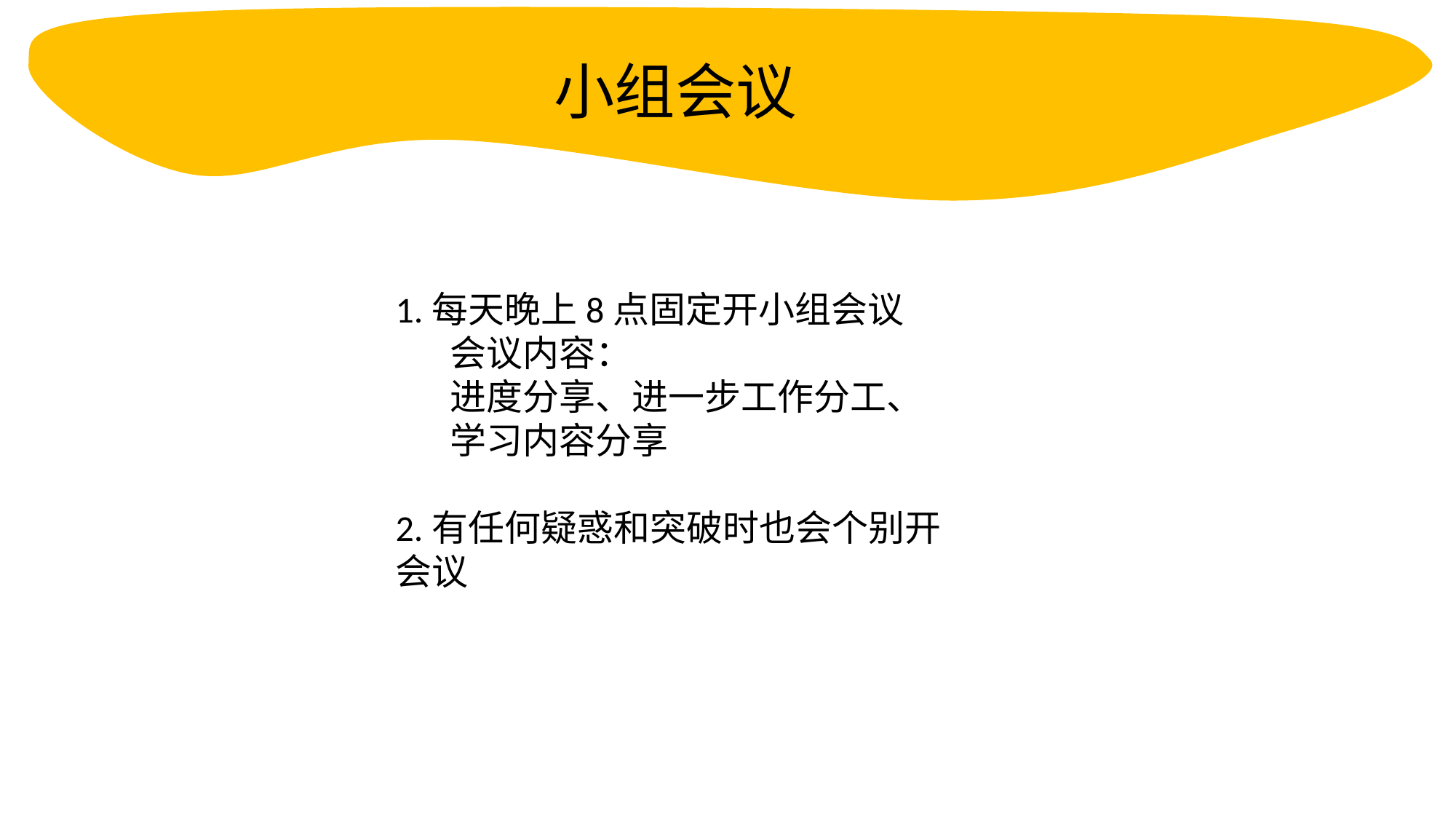

小组会议
1.每天晚上8点固定开小组会议
会议内容：
进度分享、进一步工作分工、
学习内容分享

2.有任何疑惑和突破时也会个别开会议